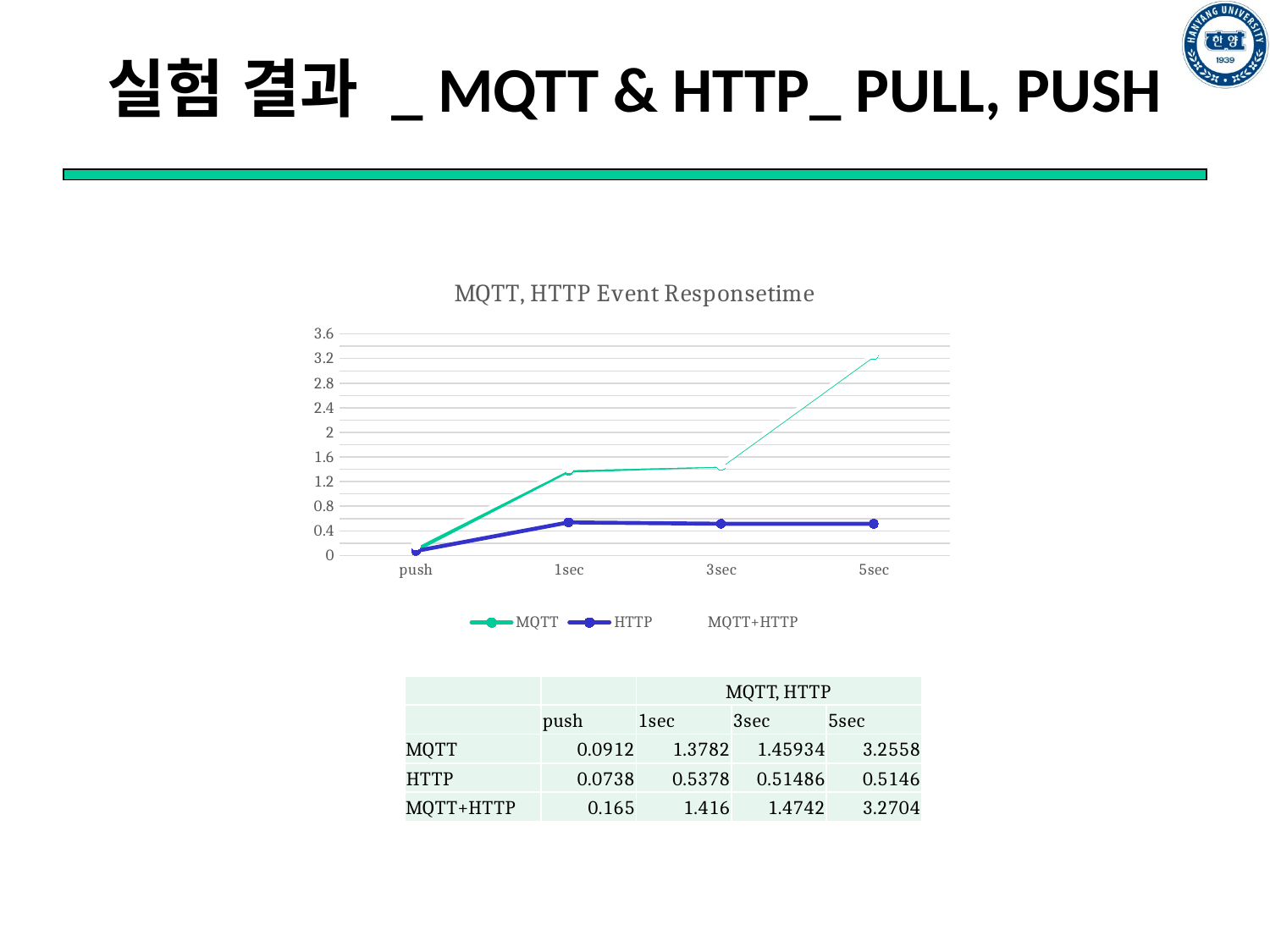

실험 결과 _ MQTT & HTTP_ PULL, PUSH

### Chart: MQTT, HTTP Event Responsetime

| Category | MQTT | HTTP | MQTT+HTTP |
|---|---|---|---|
| push | 0.09119999999999999 | 0.0738 | 0.165 |
| 1sec | 1.3782 | 0.5378000000000001 | 1.416 |
| 3sec | 1.4593399999999999 | 0.51486 | 1.4742000000000002 |
| 5sec | 3.2558 | 0.5146000000000001 | 3.2704 |
|  |  | MQTT, HTTP |  |  |
| --- | --- | --- | --- | --- |
|  | push | 1sec | 3sec | 5sec |
| MQTT | 0.0912 | 1.3782 | 1.45934 | 3.2558 |
| HTTP | 0.0738 | 0.5378 | 0.51486 | 0.5146 |
| MQTT+HTTP | 0.165 | 1.416 | 1.4742 | 3.2704 |